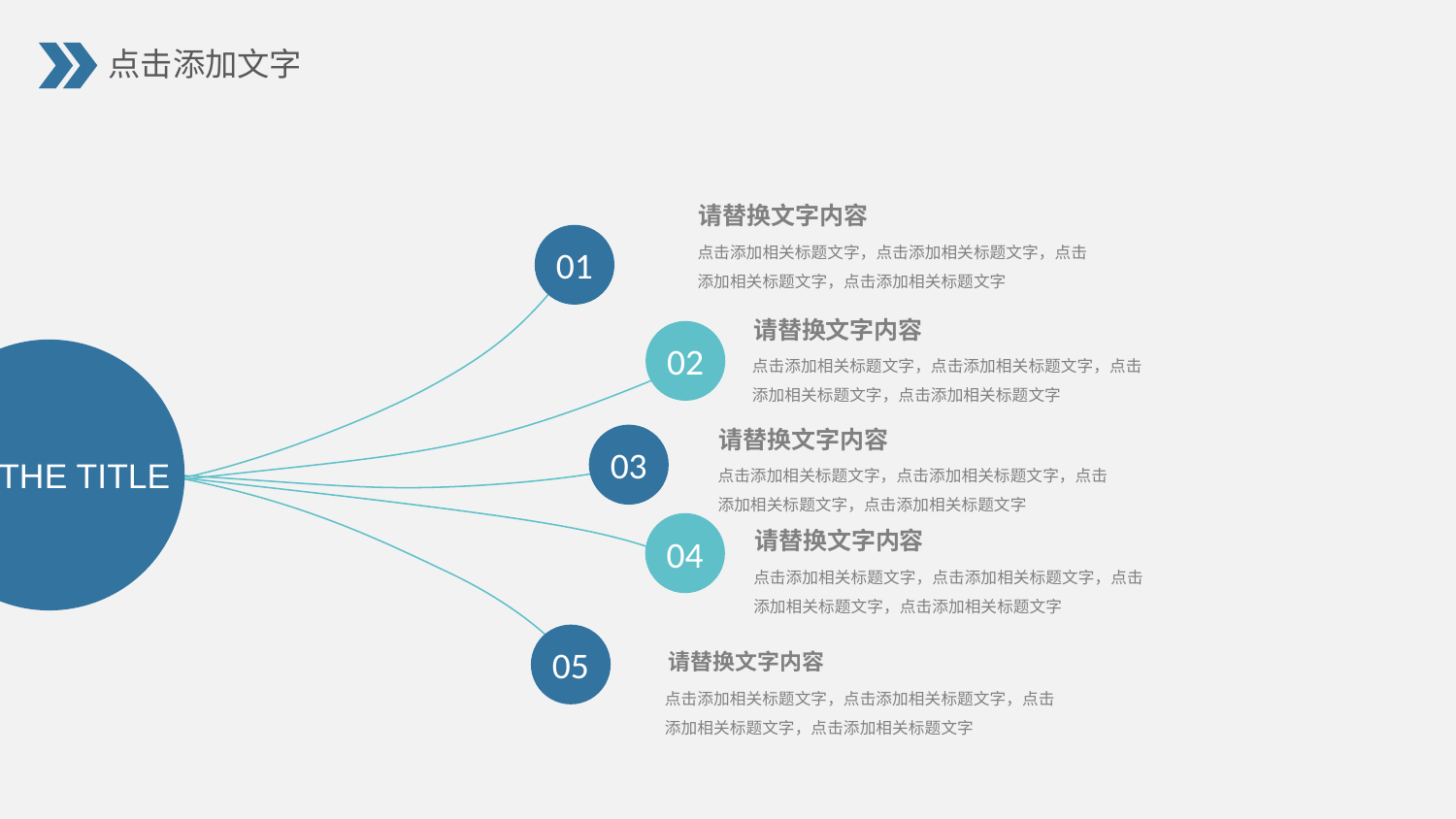

请替换文字内容
01
点击添加相关标题文字，点击添加相关标题文字，点击添加相关标题文字，点击添加相关标题文字

请替换文字内容
02
THE TITLE
点击添加相关标题文字，点击添加相关标题文字，点击添加相关标题文字，点击添加相关标题文字
请替换文字内容
03
点击添加相关标题文字，点击添加相关标题文字，点击添加相关标题文字，点击添加相关标题文字
04
请替换文字内容
点击添加相关标题文字，点击添加相关标题文字，点击添加相关标题文字，点击添加相关标题文字
05
请替换文字内容
点击添加相关标题文字，点击添加相关标题文字，点击添加相关标题文字，点击添加相关标题文字